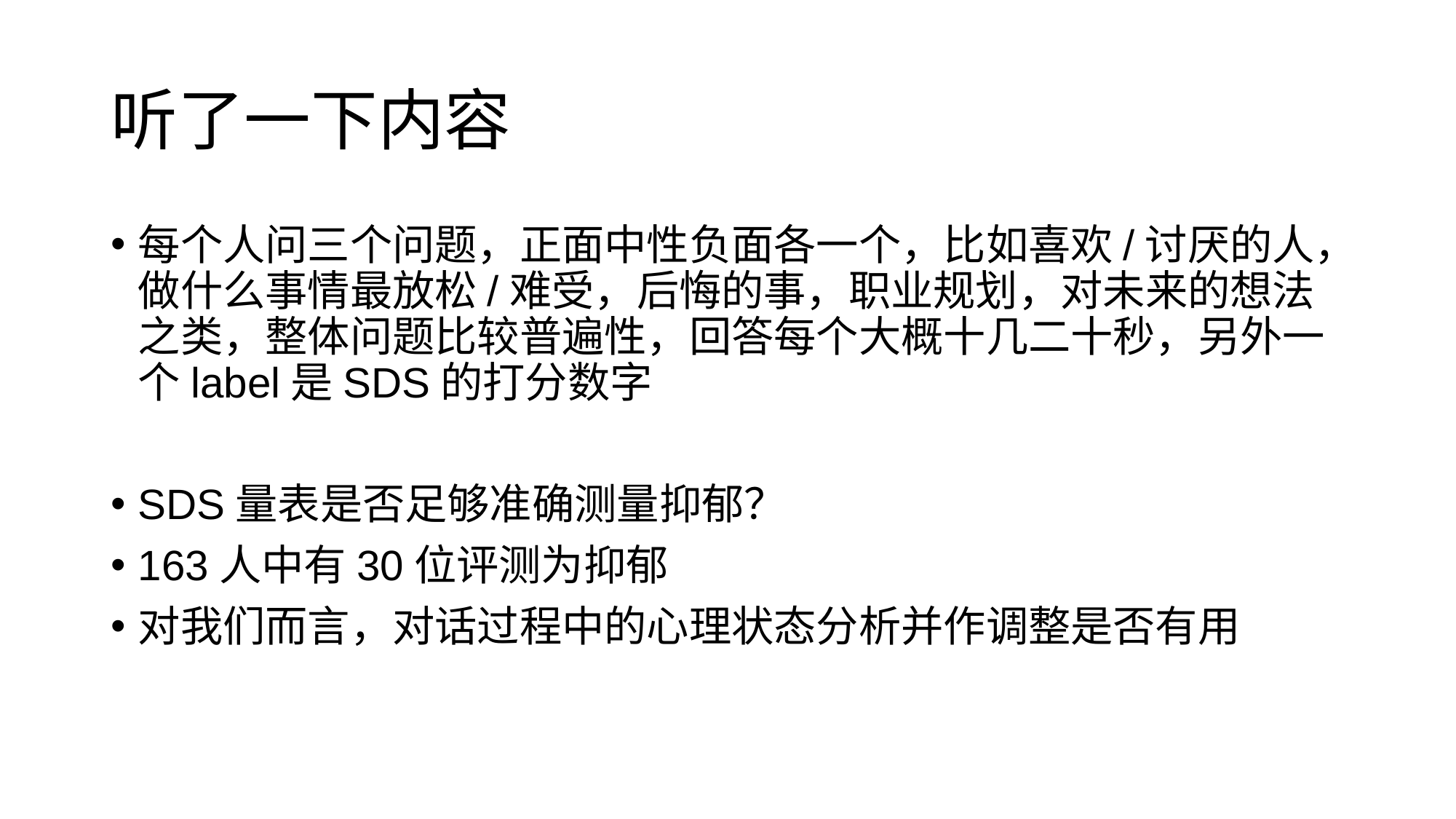

# 听了一下内容
每个人问三个问题，正面中性负面各一个，比如喜欢/讨厌的人，做什么事情最放松/难受，后悔的事，职业规划，对未来的想法之类，整体问题比较普遍性，回答每个大概十几二十秒，另外一个label是SDS的打分数字

SDS量表是否足够准确测量抑郁？
163人中有30位评测为抑郁
对我们而言，对话过程中的心理状态分析并作调整是否有用